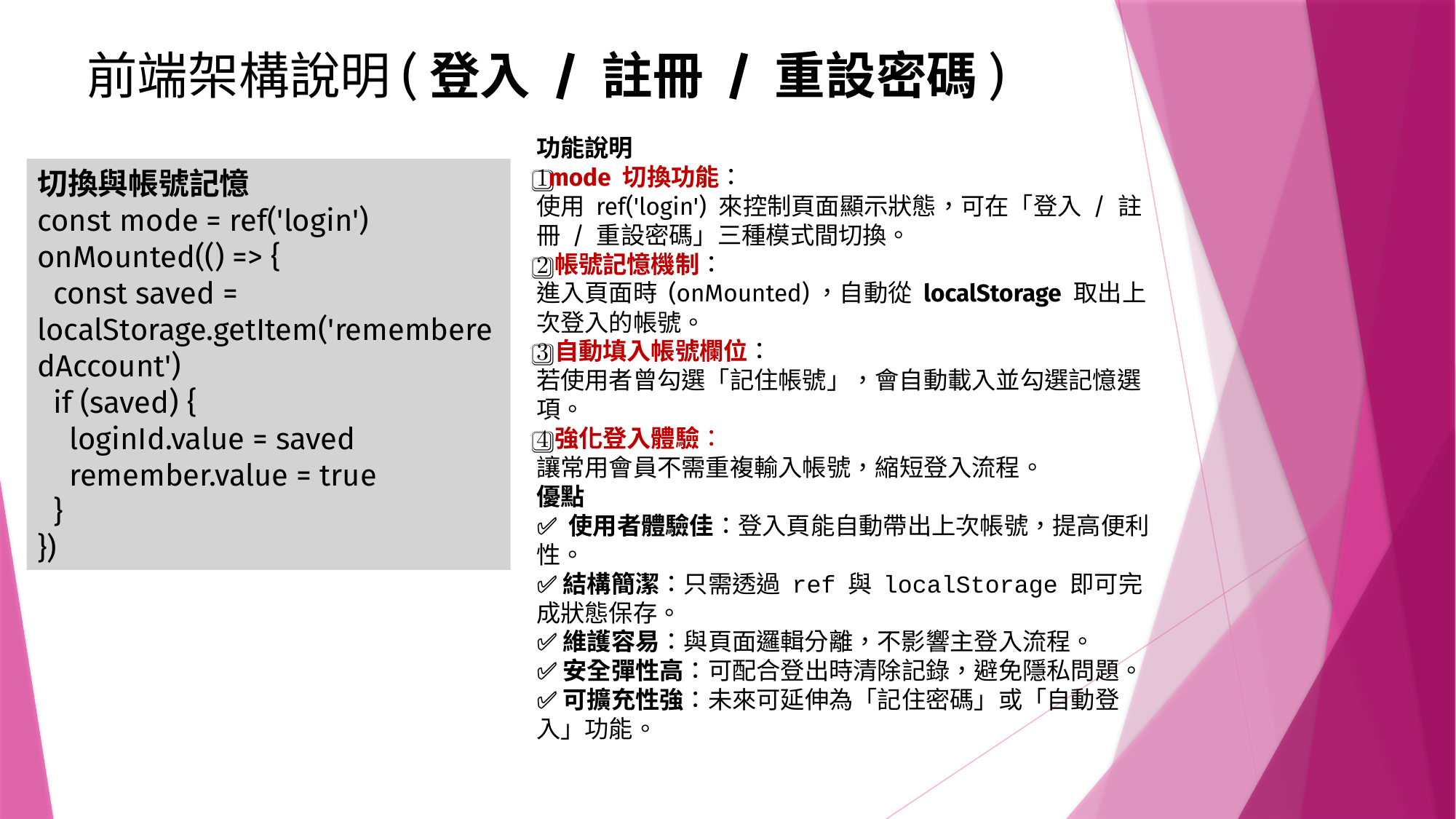

# 前端架構說明(登入 / 註冊 / 重設密碼)
功能說明
1️⃣mode 切換功能：
使用 ref('login') 來控制頁面顯示狀態，可在「登入 / 註冊 / 重設密碼」三種模式間切換。
2️⃣帳號記憶機制：
進入頁面時 (onMounted)，自動從 localStorage 取出上次登入的帳號。
3️⃣自動填入帳號欄位：
若使用者曾勾選「記住帳號」，會自動載入並勾選記憶選項。
4️⃣強化登入體驗：
讓常用會員不需重複輸入帳號，縮短登入流程。
優點
✅ 使用者體驗佳：登入頁能自動帶出上次帳號，提高便利性。
✅ 結構簡潔：只需透過 ref 與 localStorage 即可完成狀態保存。
✅ 維護容易：與頁面邏輯分離，不影響主登入流程。
✅ 安全彈性高：可配合登出時清除記錄，避免隱私問題。
✅ 可擴充性強：未來可延伸為「記住密碼」或「自動登入」功能。

切換與帳號記憶
const mode = ref('login')
onMounted(() => {
  const saved = localStorage.getItem('rememberedAccount')
  if (saved) {
    loginId.value = saved
    remember.value = true
  }
})